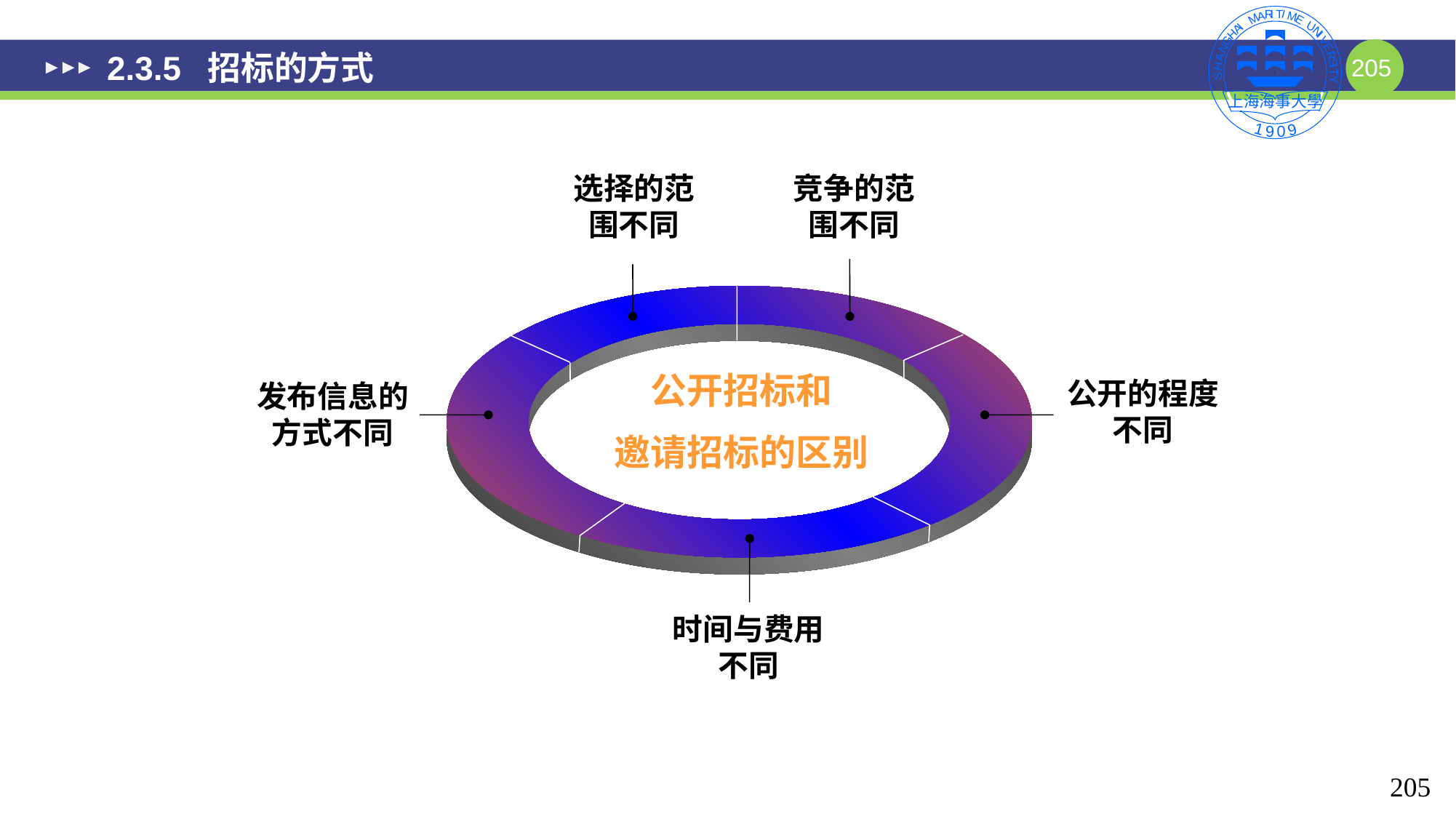

# 2.3.5  招标的方式
选择的范围不同
竞争的范围不同

公开招标和
邀请招标的区别
公开的程度不同
发布信息的方式不同

时间与费用不同
205
205